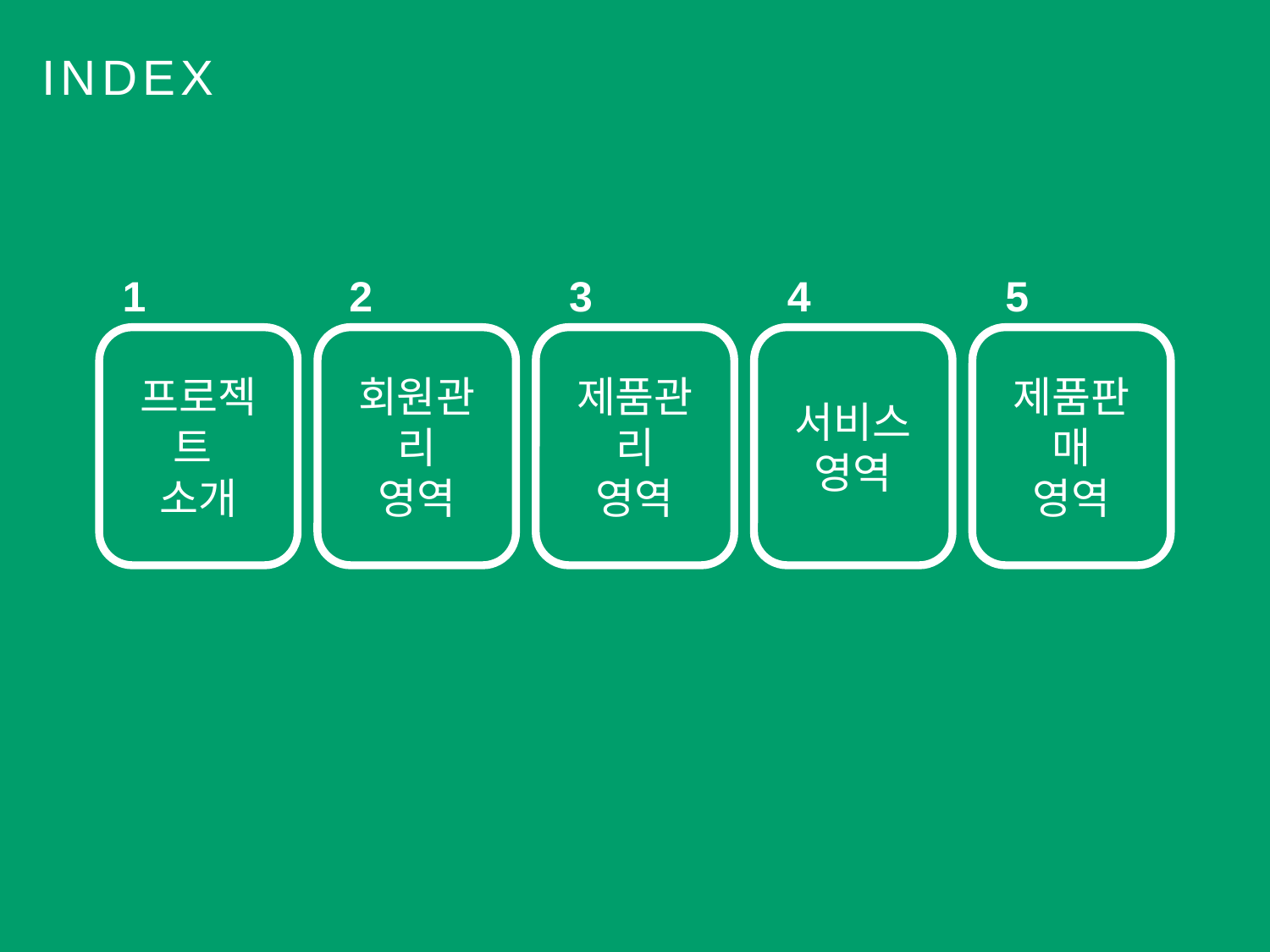

INDEX
1
2
3
4
5
프로젝트
소개
회원관리
영역
제품관리
영역
서비스
영역
제품판매
영역